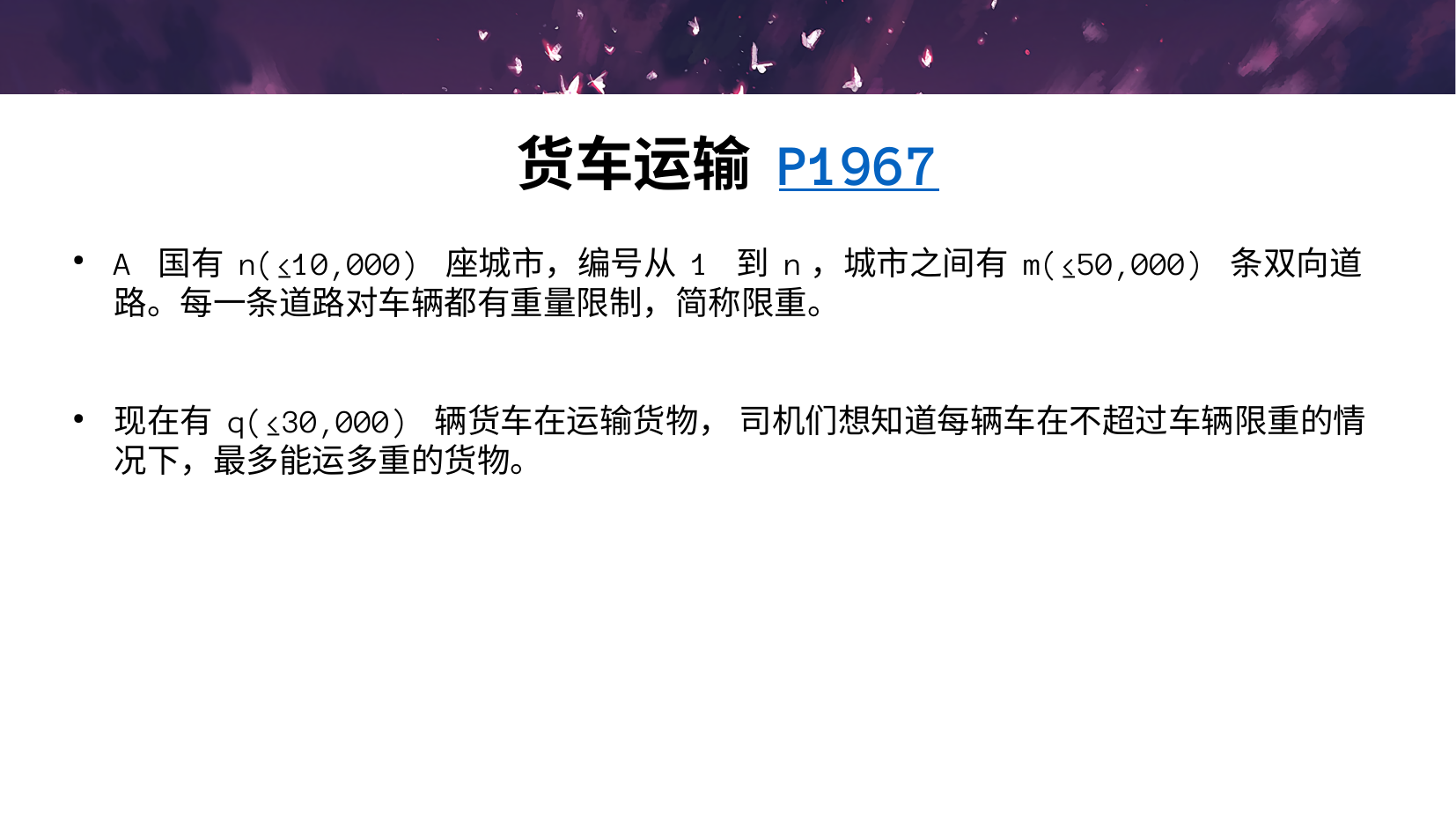

# 货车运输 P1967
A 国有 n(≤10,000) 座城市，编号从 1 到 n，城市之间有 m(≤50,000) 条双向道路。每一条道路对车辆都有重量限制，简称限重。

现在有 q(≤30,000) 辆货车在运输货物， 司机们想知道每辆车在不超过车辆限重的情况下，最多能运多重的货物。